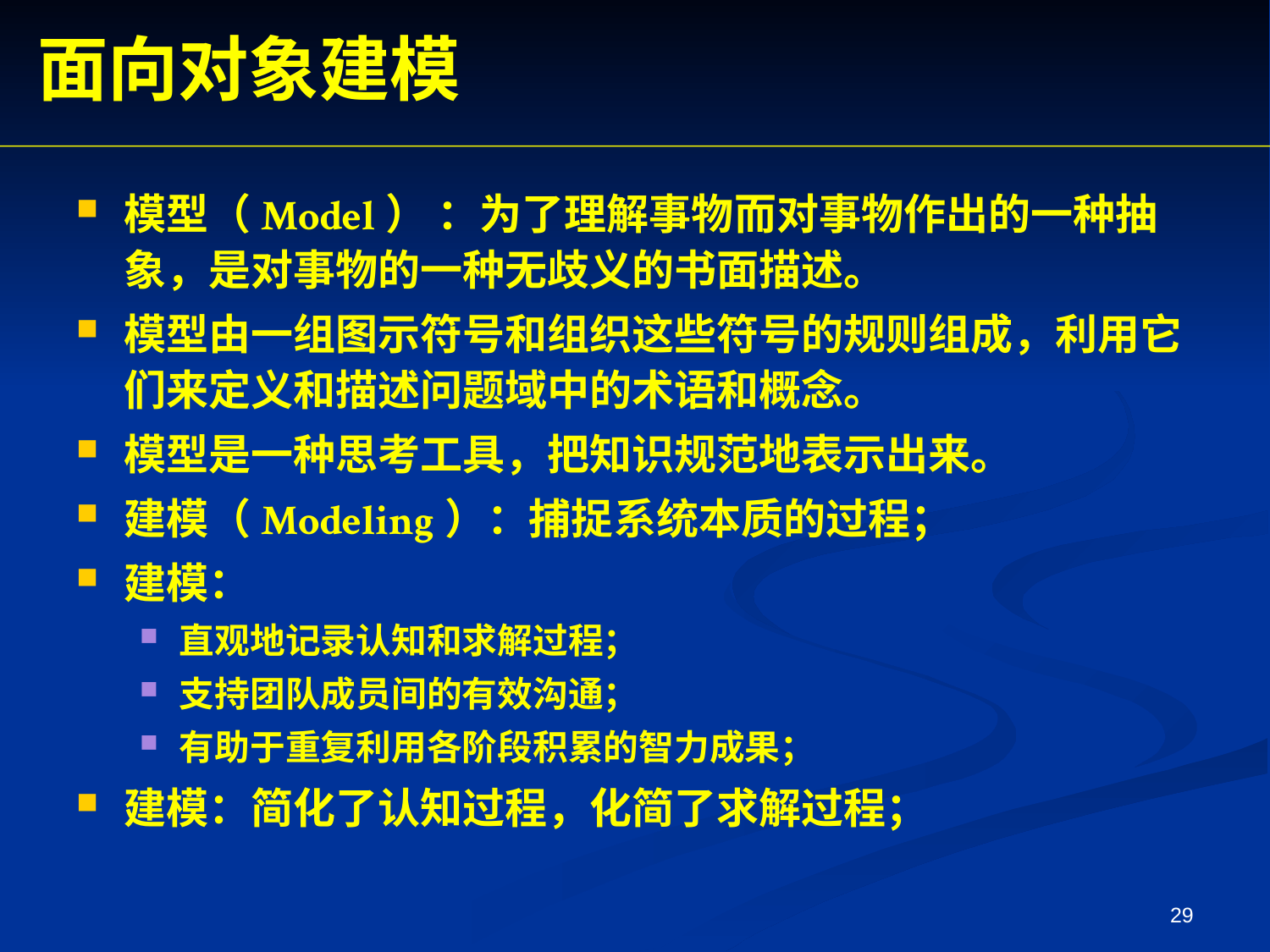

面向对象建模

模型（Model） ：为了理解事物而对事物作出的一种抽象，是对事物的一种无歧义的书面描述。
模型由一组图示符号和组织这些符号的规则组成，利用它们来定义和描述问题域中的术语和概念。
模型是一种思考工具，把知识规范地表示出来。
建模（Modeling）：捕捉系统本质的过程；
建模：
直观地记录认知和求解过程；
支持团队成员间的有效沟通；
有助于重复利用各阶段积累的智力成果；
建模：简化了认知过程，化简了求解过程；
29